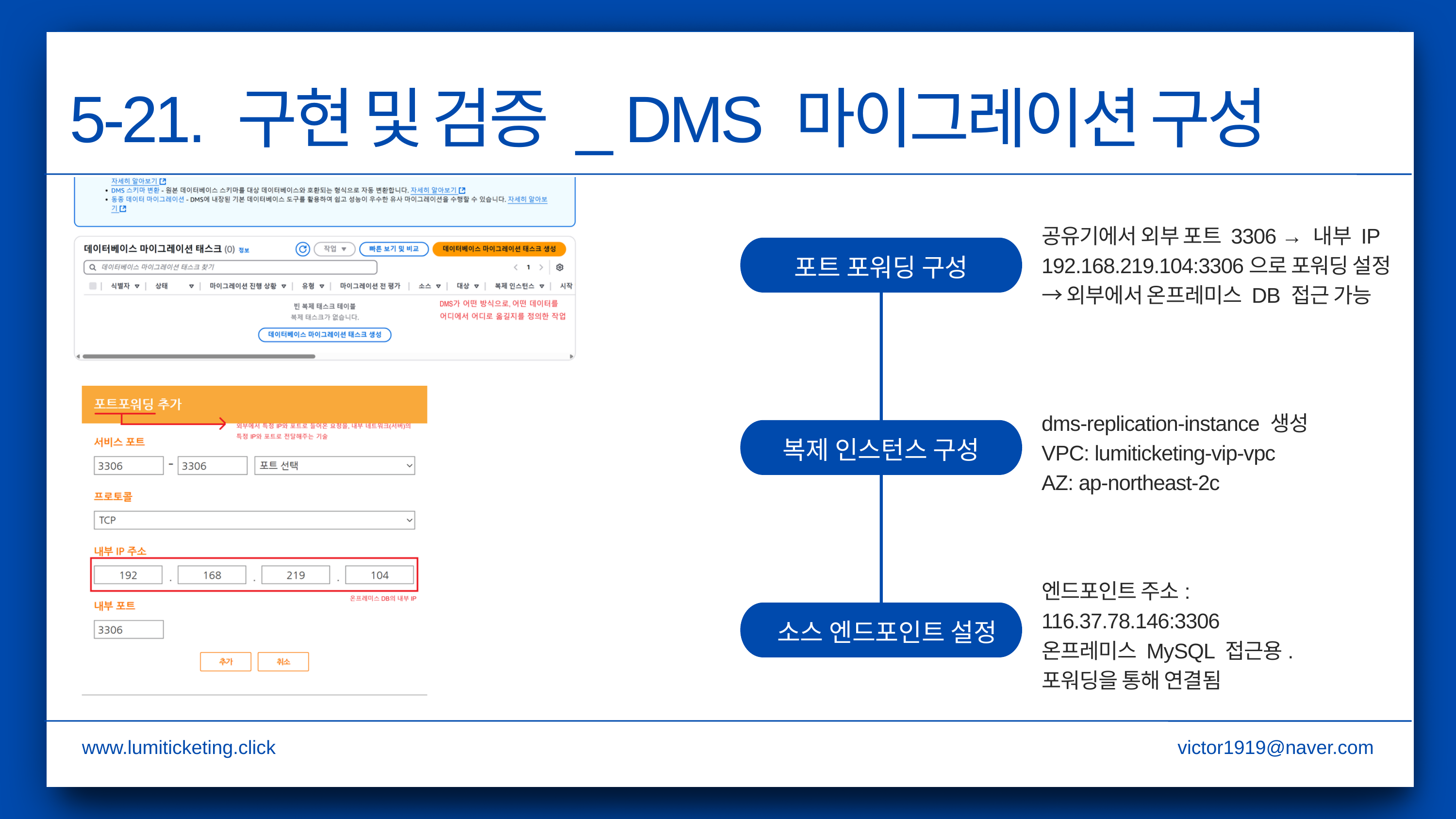

5-21. 구현 및 검증 _ DMS 마이그레이션 구성

공유기에서 외부 포트 3306 → 내부 IP 192.168.219.104:3306으로 포워딩 설정 → 외부에서 온프레미스 DB 접근 가능

포트 포워딩 구성

dms-replication-instance 생성
VPC: lumiticketing-vip-vpc
AZ: ap-northeast-2c

복제 인스턴스 구성
엔드포인트 주소: 116.37.78.146:3306
온프레미스 MySQL 접근용. 포워딩을 통해 연결됨

 소스 엔드포인트 설정

www.lumiticketing.click
victor1919@naver.com